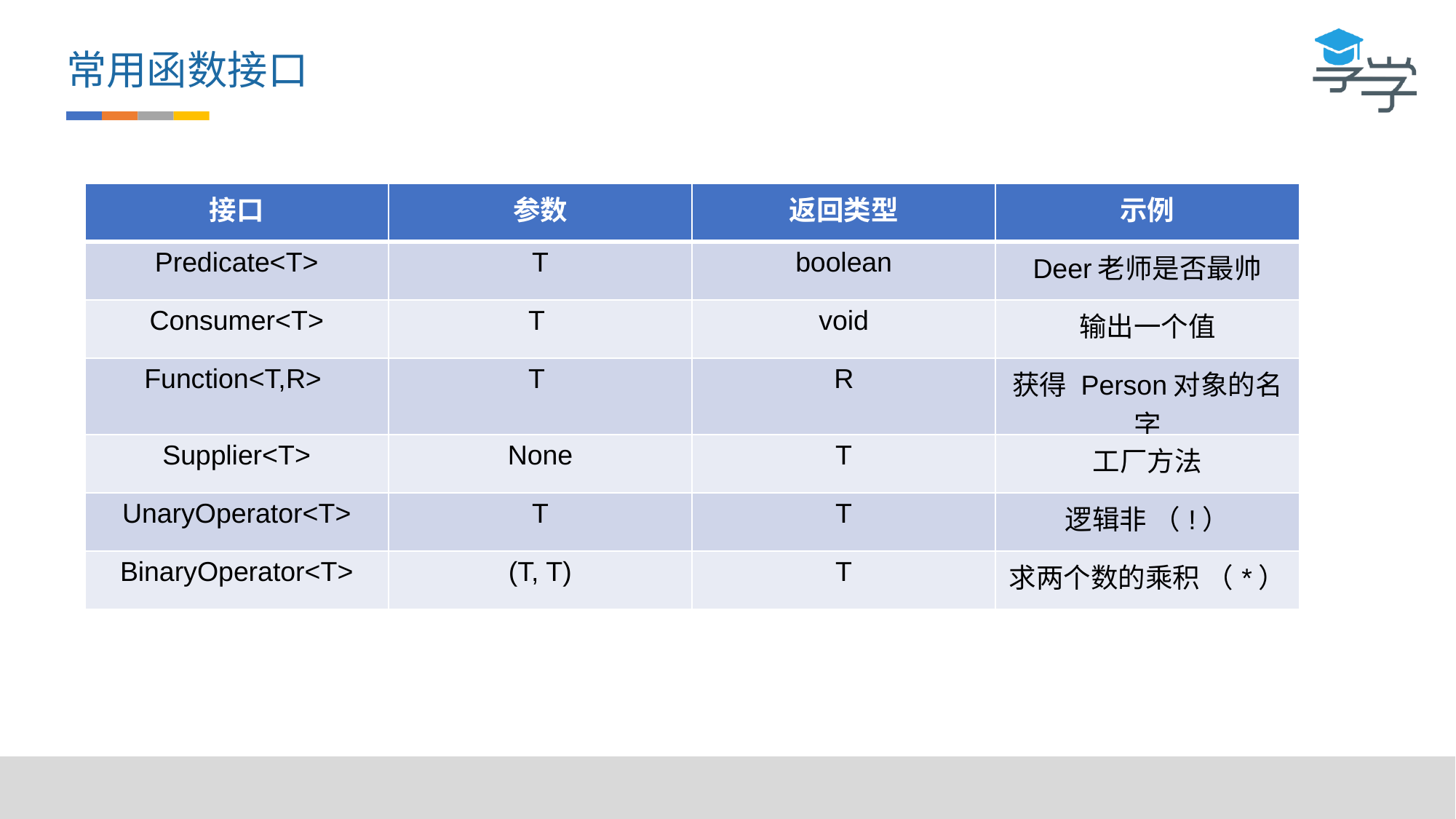

常用函数接口

| 接口 | 参数 | 返回类型 | 示例 |
| --- | --- | --- | --- |
| Predicate<T> | T | boolean | Deer老师是否最帅 |
| Consumer<T> | T | void | 输出一个值 |
| Function<T,R> | T | R | 获得 Person对象的名字 |
| Supplier<T> | None | T | 工厂方法 |
| UnaryOperator<T> | T | T | 逻辑非 （!） |
| BinaryOperator<T> | (T, T) | T | 求两个数的乘积 （\*） |